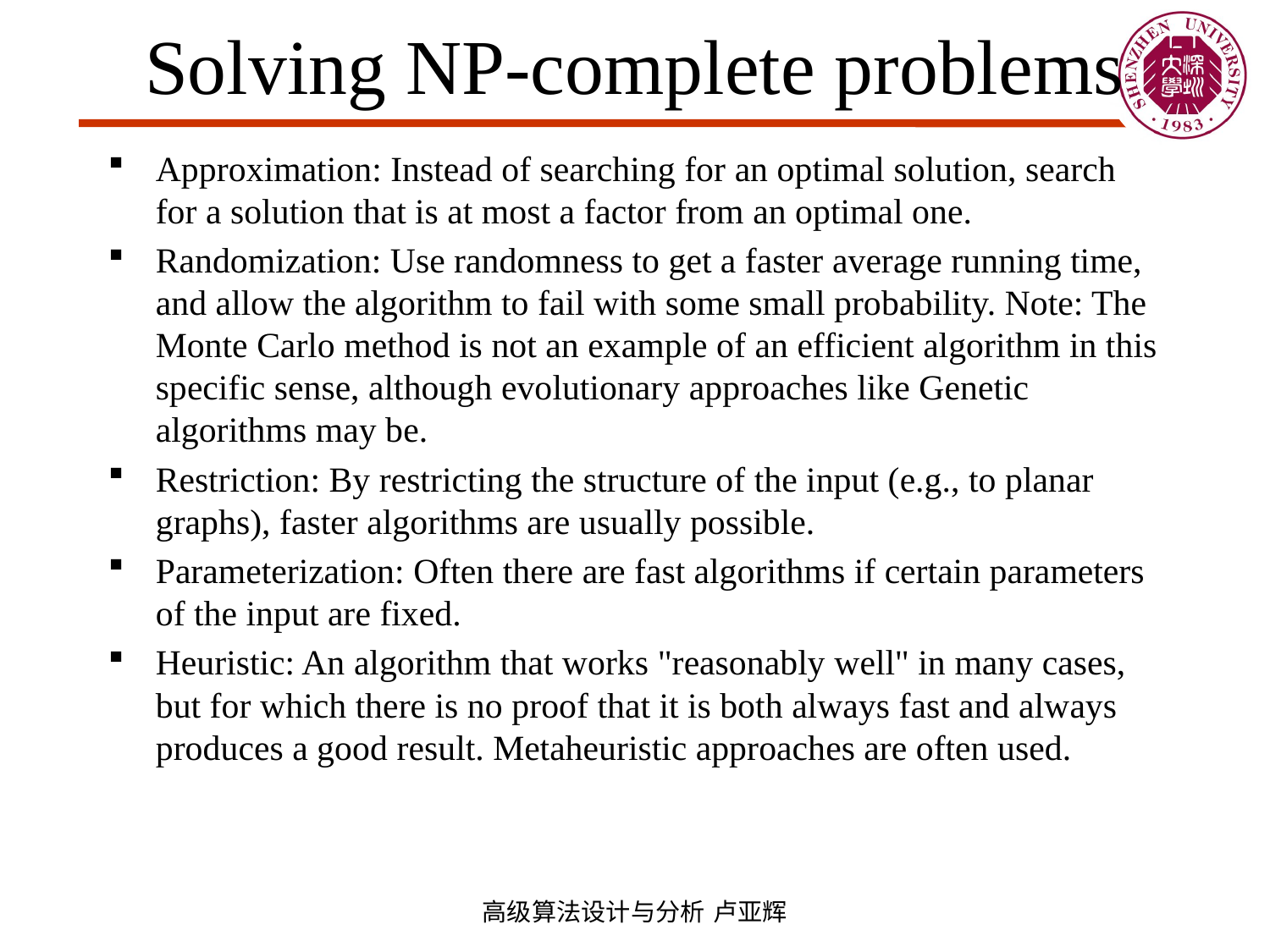

# Solving NP-complete problems
Approximation: Instead of searching for an optimal solution, search for a solution that is at most a factor from an optimal one.
Randomization: Use randomness to get a faster average running time, and allow the algorithm to fail with some small probability. Note: The Monte Carlo method is not an example of an efficient algorithm in this specific sense, although evolutionary approaches like Genetic algorithms may be.
Restriction: By restricting the structure of the input (e.g., to planar graphs), faster algorithms are usually possible.
Parameterization: Often there are fast algorithms if certain parameters of the input are fixed.
Heuristic: An algorithm that works "reasonably well" in many cases, but for which there is no proof that it is both always fast and always produces a good result. Metaheuristic approaches are often used.
35
高级算法设计与分析 卢亚辉